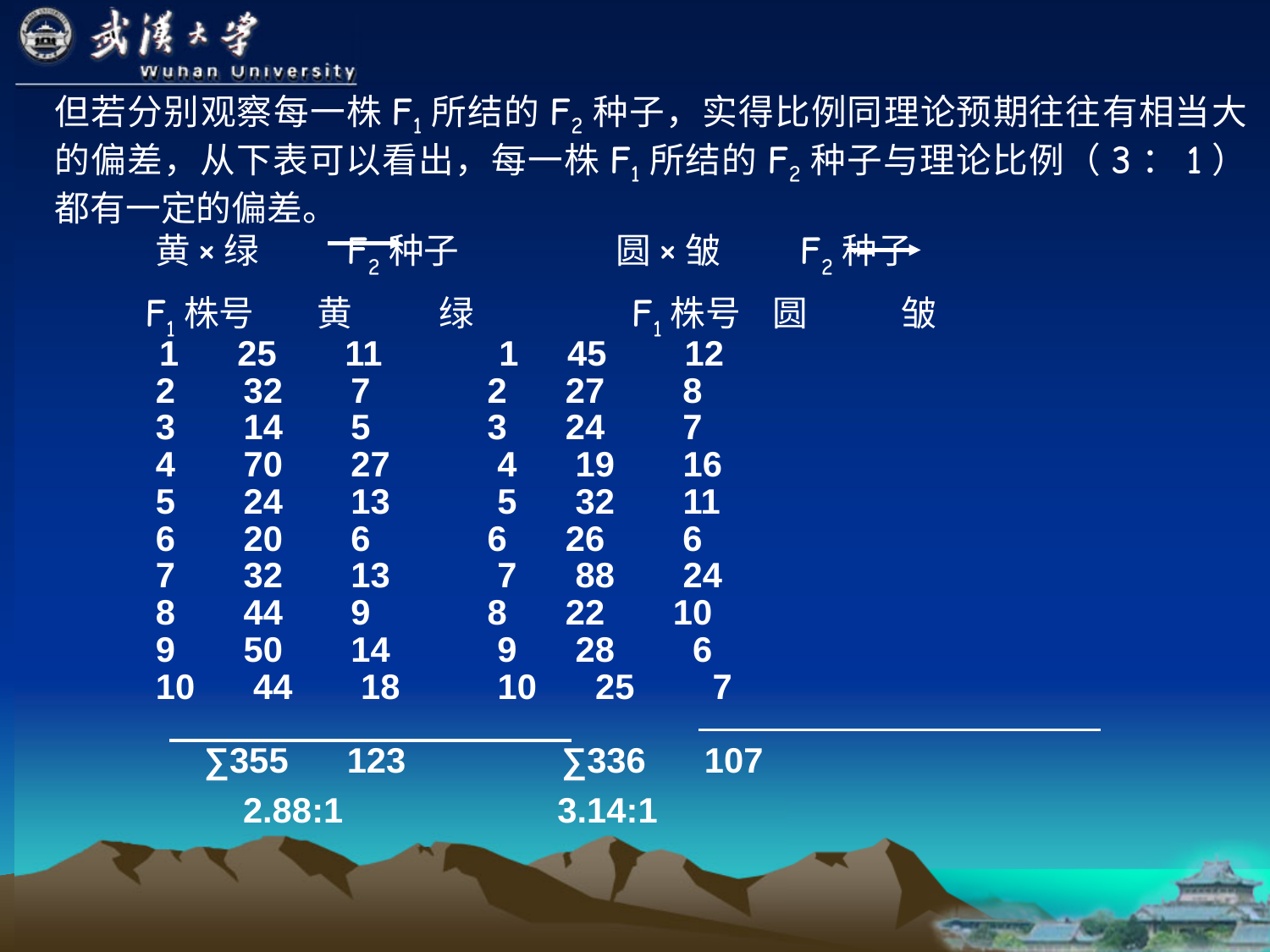

但若分别观察每一株F1所结的F2种子，实得比例同理论预期往往有相当大的偏差，从下表可以看出，每一株F1所结的F2种子与理论比例（3：1）都有一定的偏差。
       黄×绿          F2种子                    圆×皱         F2种子
     F1株号        黄           绿                   F1株号    圆            皱
       1      25       11            1     45        12
      2       32       7            2      27        8
      3       14       5            3      24        7
      4       70       27           4      19       16
      5       24       13           5      32       11
      6       20       6            6      26        6
      7       32       13           7      88       24
      8       44       9            8      22       10
      9       50       14           9      28        6
      10      44       18          10      25        7

           ∑355      123                ∑336      107
               2.88:1                      3.14:1